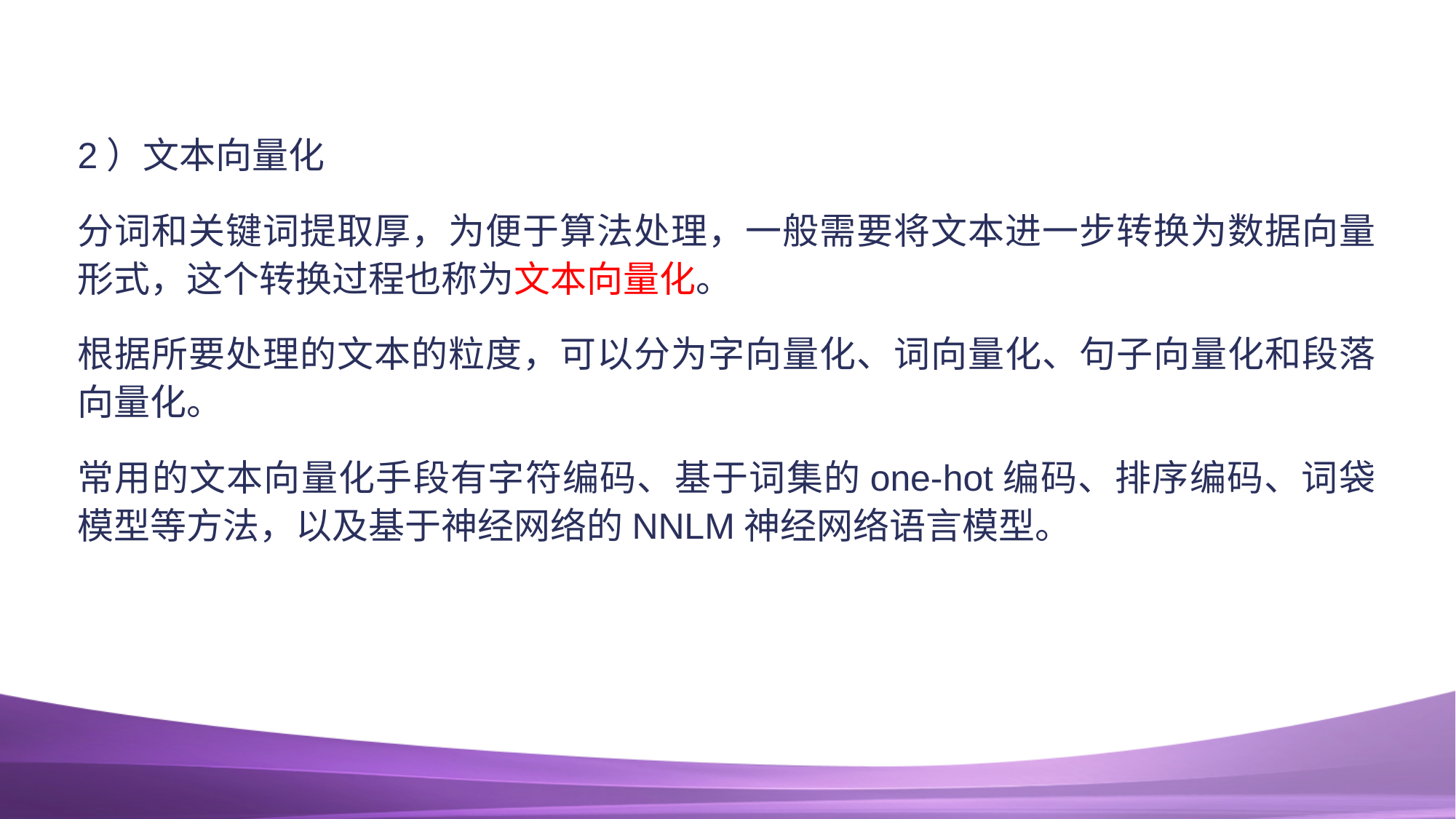

#
2）文本向量化
分词和关键词提取厚，为便于算法处理，一般需要将文本进一步转换为数据向量形式，这个转换过程也称为文本向量化。
根据所要处理的文本的粒度，可以分为字向量化、词向量化、句子向量化和段落向量化。
常用的文本向量化手段有字符编码、基于词集的one-hot编码、排序编码、词袋模型等方法，以及基于神经网络的NNLM神经网络语言模型。